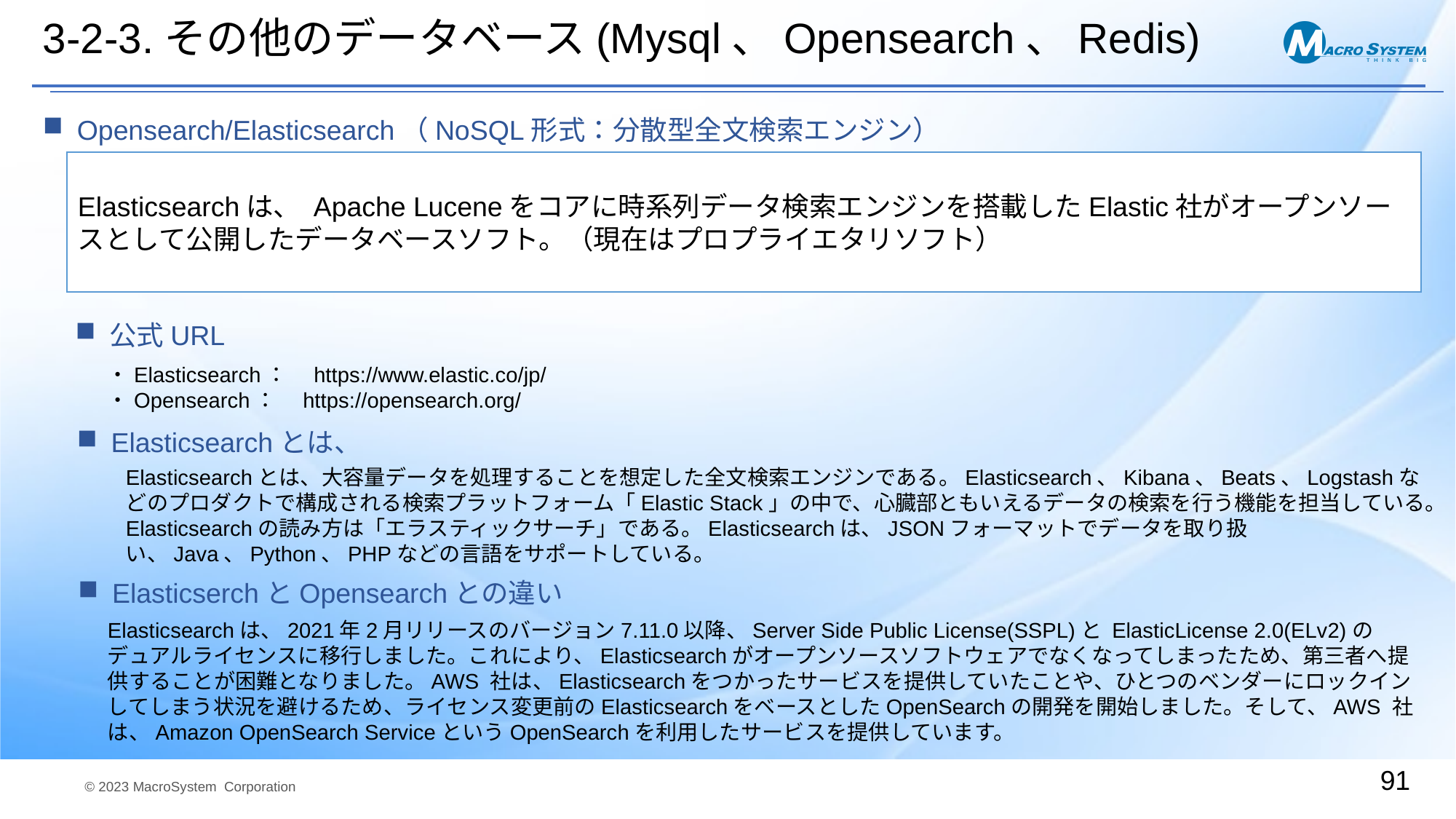

# 3-2-3.その他のデータベース(Mysql、Opensearch、Redis)
Opensearch/Elasticsearch（NoSQL形式：分散型全文検索エンジン）
Elasticsearchは、 Apache Luceneをコアに時系列データ検索エンジンを搭載したElastic社がオープンソースとして公開したデータベースソフト。（現在はプロプライエタリソフト）
公式URL
・Elasticsearch：　https://www.elastic.co/jp/
・Opensearch：　https://opensearch.org/
Elasticsearchとは、
Elasticsearchとは、大容量データを処理することを想定した全文検索エンジンである。Elasticsearch、Kibana、Beats、Logstashなどのプロダクトで構成される検索プラットフォーム「Elastic Stack」の中で、心臓部ともいえるデータの検索を行う機能を担当している。Elasticsearchの読み方は「エラスティックサーチ」である。Elasticsearchは、JSONフォーマットでデータを取り扱い、Java、Python、PHPなどの言語をサポートしている。
ElasticserchとOpensearchとの違い
Elasticsearchは、2021年2月リリースのバージョン7.11.0以降、Server Side Public License(SSPL)と ElasticLicense 2.0(ELv2)のデュアルライセンスに移行しました。これにより、Elasticsearchがオープンソースソフトウェアでなくなってしまったため、第三者へ提供することが困難となりました。AWS 社は、Elasticsearchをつかったサービスを提供していたことや、ひとつのベンダーにロックインしてしまう状況を避けるため、ライセンス変更前のElasticsearchをベースとしたOpenSearchの開発を開始しました。そして、AWS 社は、Amazon OpenSearch ServiceというOpenSearchを利用したサービスを提供しています。